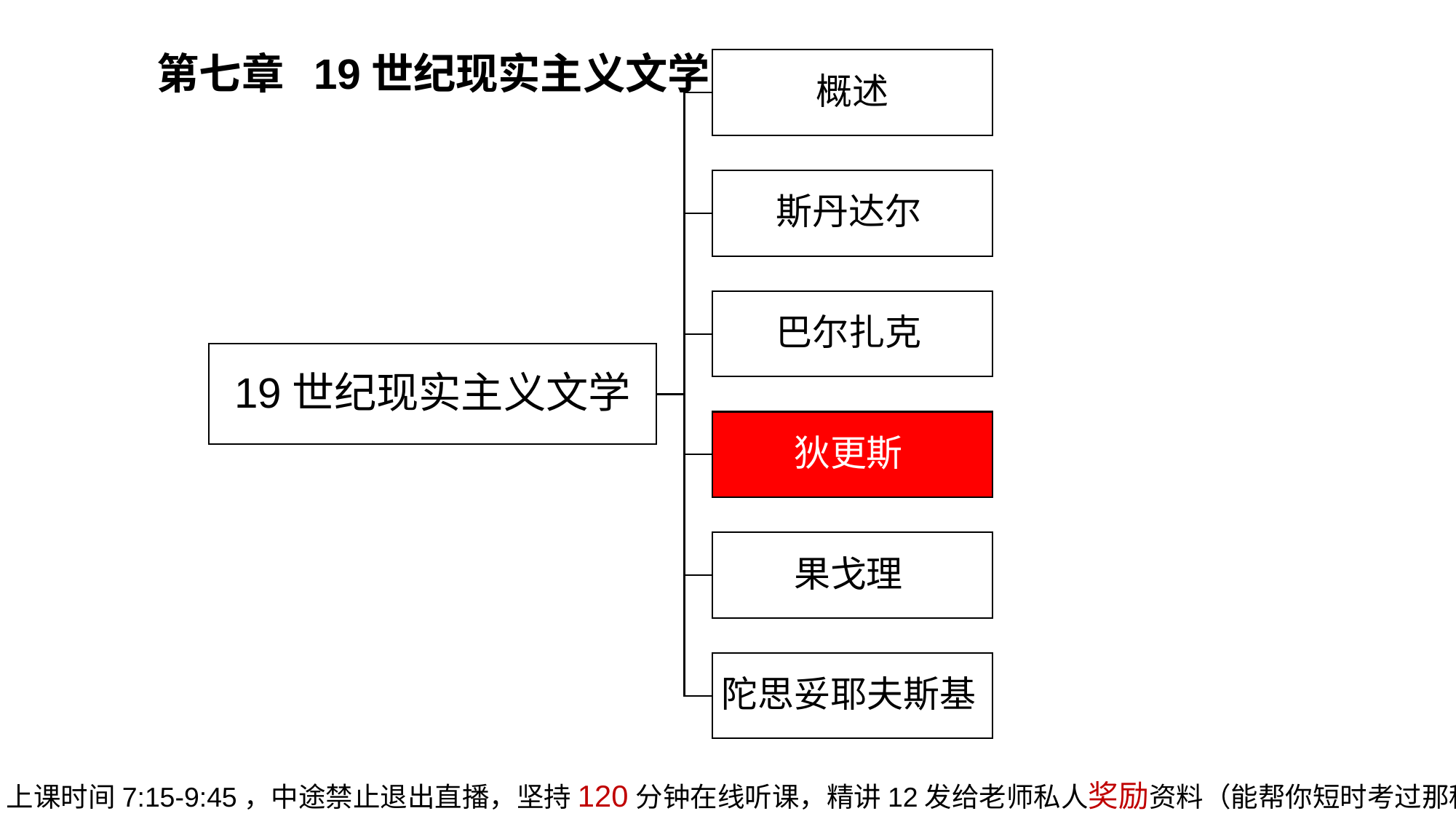

第七章  19世纪现实主义文学（初中后期）
19世纪现实主义文学
概述
斯丹达尔
巴尔扎克
狄更斯
果戈理
陀思妥耶夫斯基